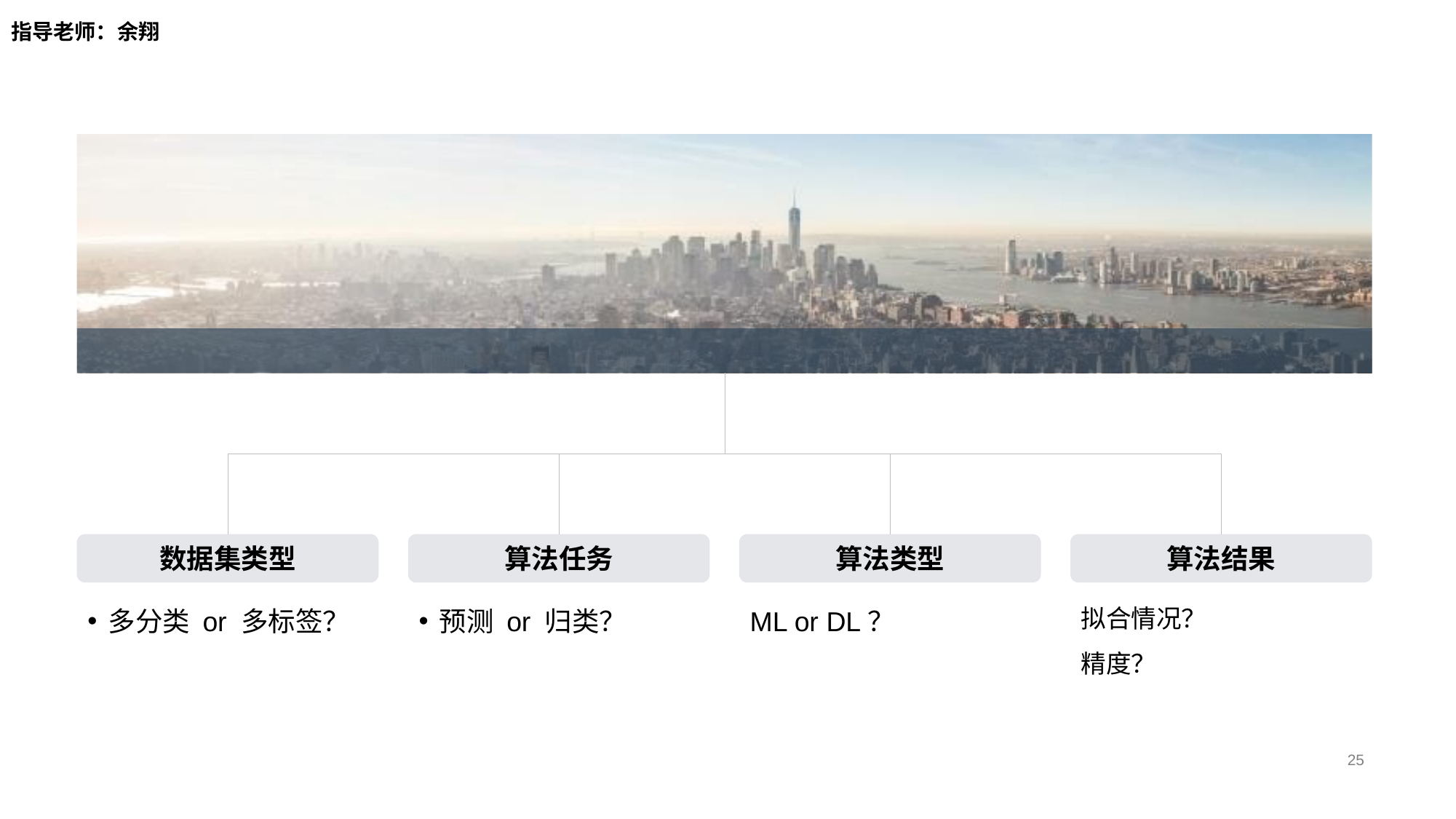

指导老师：余翔

数据集类型
多分类 or 多标签？

算法任务
预测 or 归类？

算法类型
ML or DL？
算法结果

拟合情况？
精度？
25